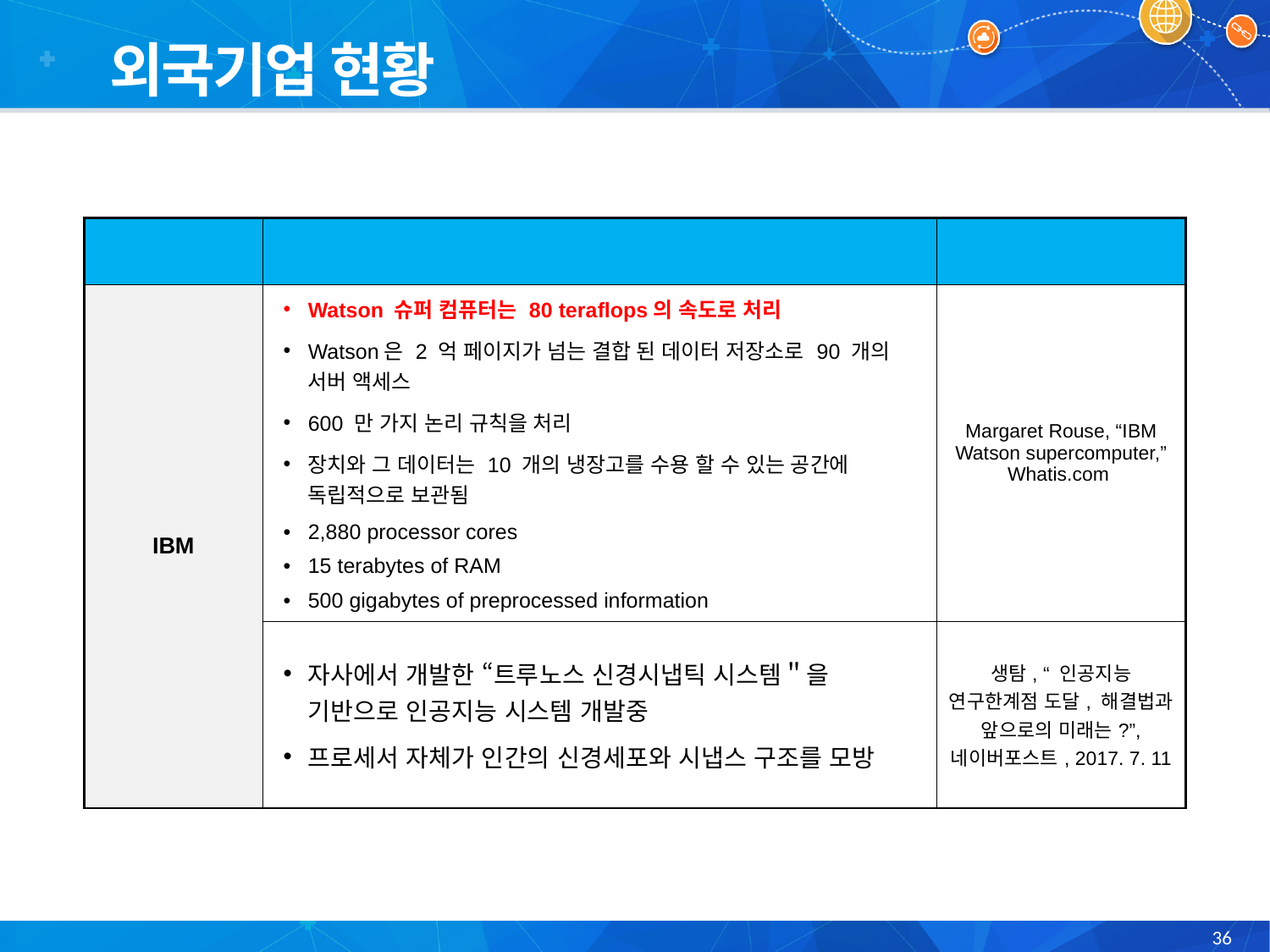

외국기업 현황
| 기업/기관/국가 | 기술 동향 | 출처 |
| --- | --- | --- |
| IBM | Watson 슈퍼 컴퓨터는 80 teraflops의 속도로 처리 Watson은 2 억 페이지가 넘는 결합 된 데이터 저장소로 90 개의 서버 액세스 600 만 가지 논리 규칙을 처리 장치와 그 데이터는 10 개의 냉장고를 수용 할 수 있는 공간에 독립적으로 보관됨 2,880 processor cores 15 terabytes of RAM 500 gigabytes of preprocessed information | Margaret Rouse, “IBM Watson supercomputer,” Whatis.com |
|  | 자사에서 개발한 “트루노스 신경시냅틱 시스템＂을 기반으로 인공지능 시스템 개발중 프로세서 자체가 인간의 신경세포와 시냅스 구조를 모방 | 생탐, “ 인공지능 연구한계점 도달, 해결법과 앞으로의 미래는?”, 네이버포스트, 2017. 7. 11 |